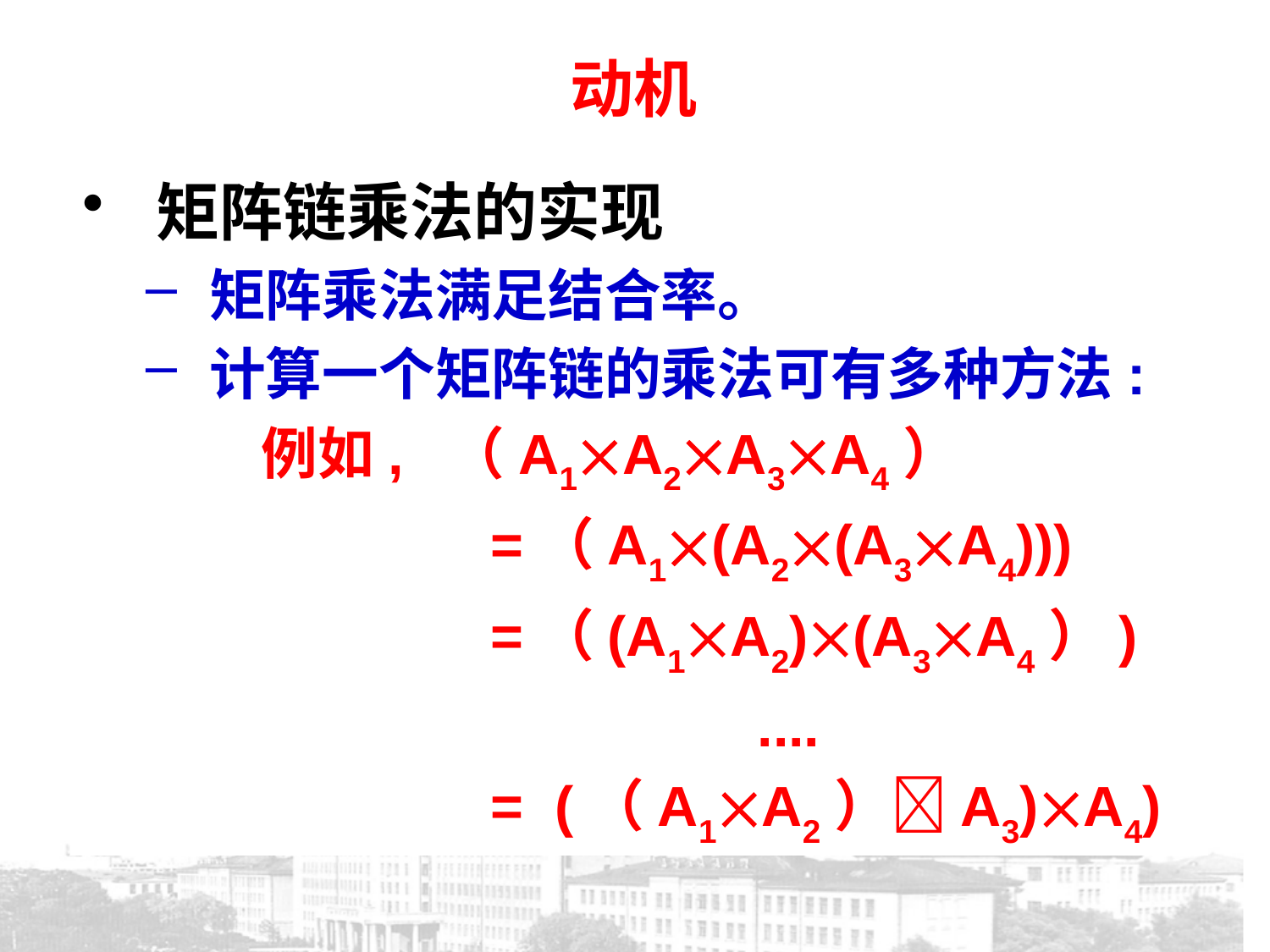

动机
矩阵链乘法的实现
矩阵乘法满足结合率。
计算一个矩阵链的乘法可有多种方法:
   例如,  （A1×A2×A3×A4）
                  =（A1×(A2×(A3×A4)))
                  =（(A1×A2)×(A3×A4）)
                                   ....
                  =  (（A1×A2）×A3)×A4)